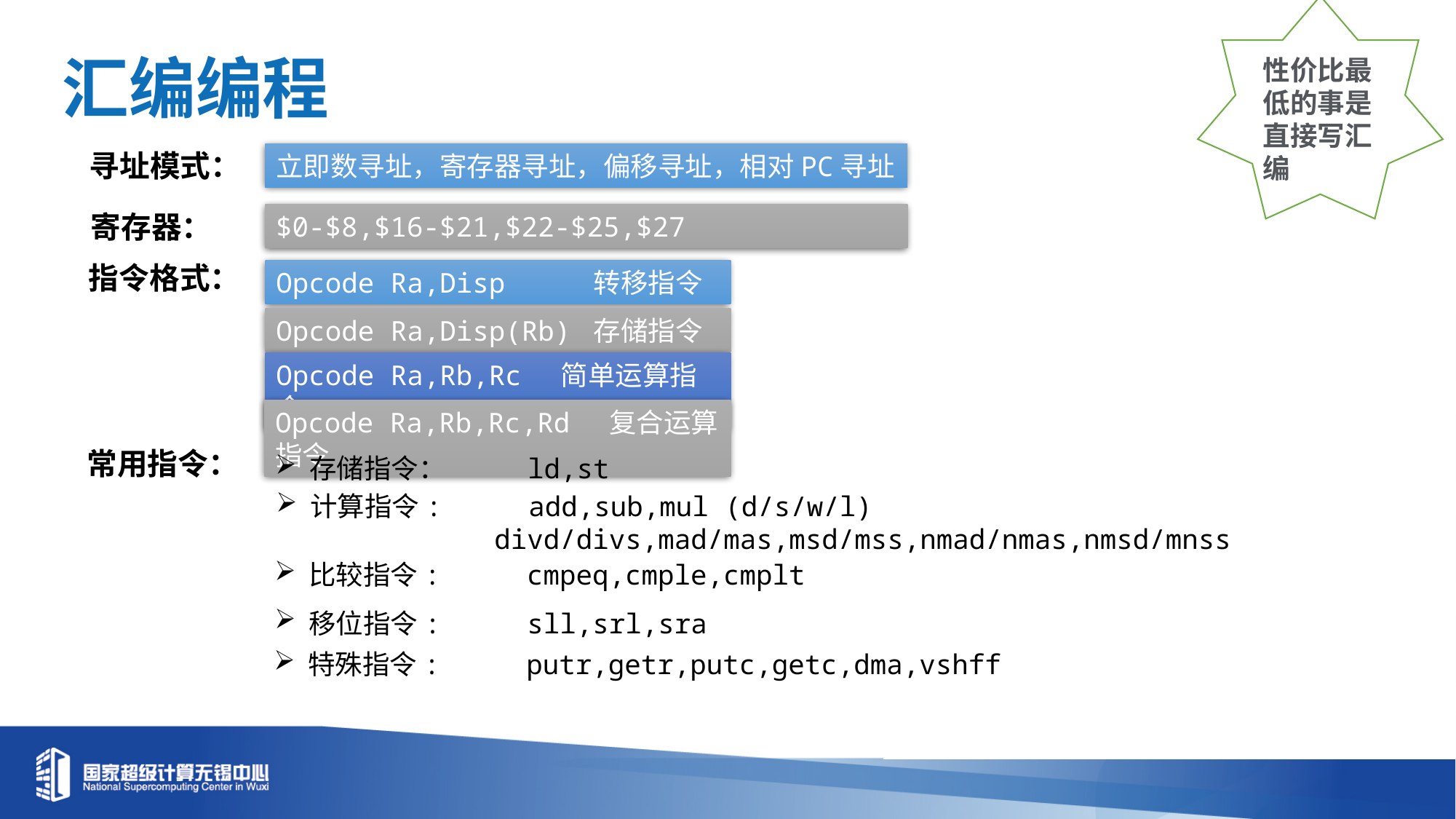

性价比最低的事是直接写汇编
汇编编程
寻址模式：
立即数寻址，寄存器寻址，偏移寻址，相对PC寻址
寄存器：
$0-$8,$16-$21,$22-$25,$27

指令格式：
Opcode Ra,Disp     转移指令
Opcode Ra,Disp(Rb) 存储指令
Opcode Ra,Rb,Rc  简单运算指令
Opcode Ra,Rb,Rc,Rd  复合运算指令
常用指令：
存储指令：	ld,st
计算指令:	add,sub,mul (d/s/w/l)
		divd/divs,mad/mas,msd/mss,nmad/nmas,nmsd/mnss
比较指令:	cmpeq,cmple,cmplt
移位指令:	sll,srl,sra
特殊指令:	putr,getr,putc,getc,dma,vshff